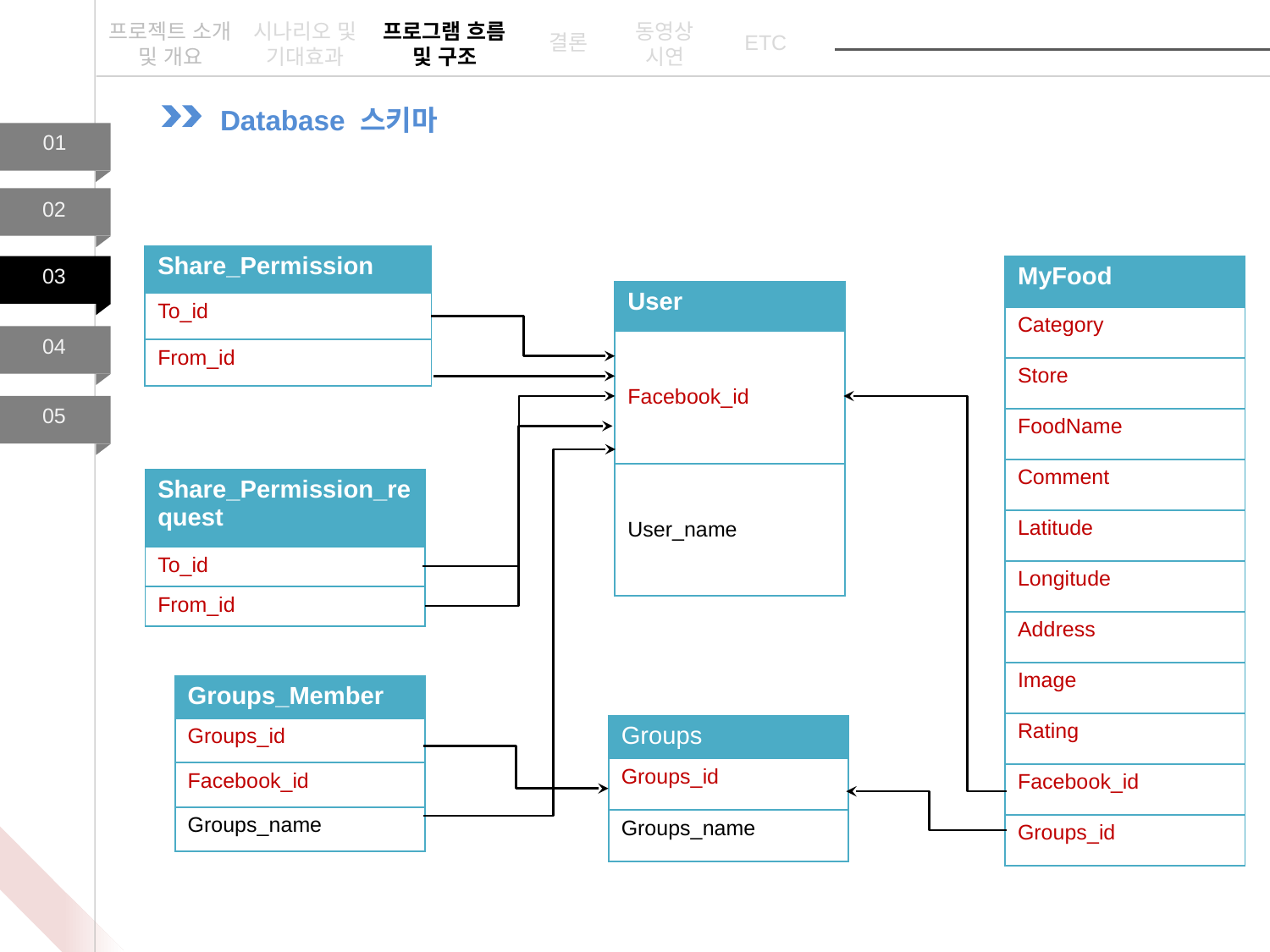

프로젝트 소개 및 개요
시나리오 및 기대효과
프로그램 흐름 및 구조
동영상
시연
ETC
결론
Database 스키마

01

02

| Share\_Permission |
| --- |
| To\_id |
| From\_id |
| MyFood |
| --- |
| Category |
| Store |
| FoodName |
| Comment |
| Latitude |
| Longitude |
| Address |
| Image |
| Rating |
| Facebook\_id |
| Groups\_id |

03
| User |
| --- |
| Facebook\_id |
| User\_name |

04

05

| Share\_Permission\_request |
| --- |
| To\_id |
| From\_id |
| Groups\_Member |
| --- |
| Groups\_id |
| Facebook\_id |
| Groups\_name |
| Groups |
| --- |
| Groups\_id |
| Groups\_name |